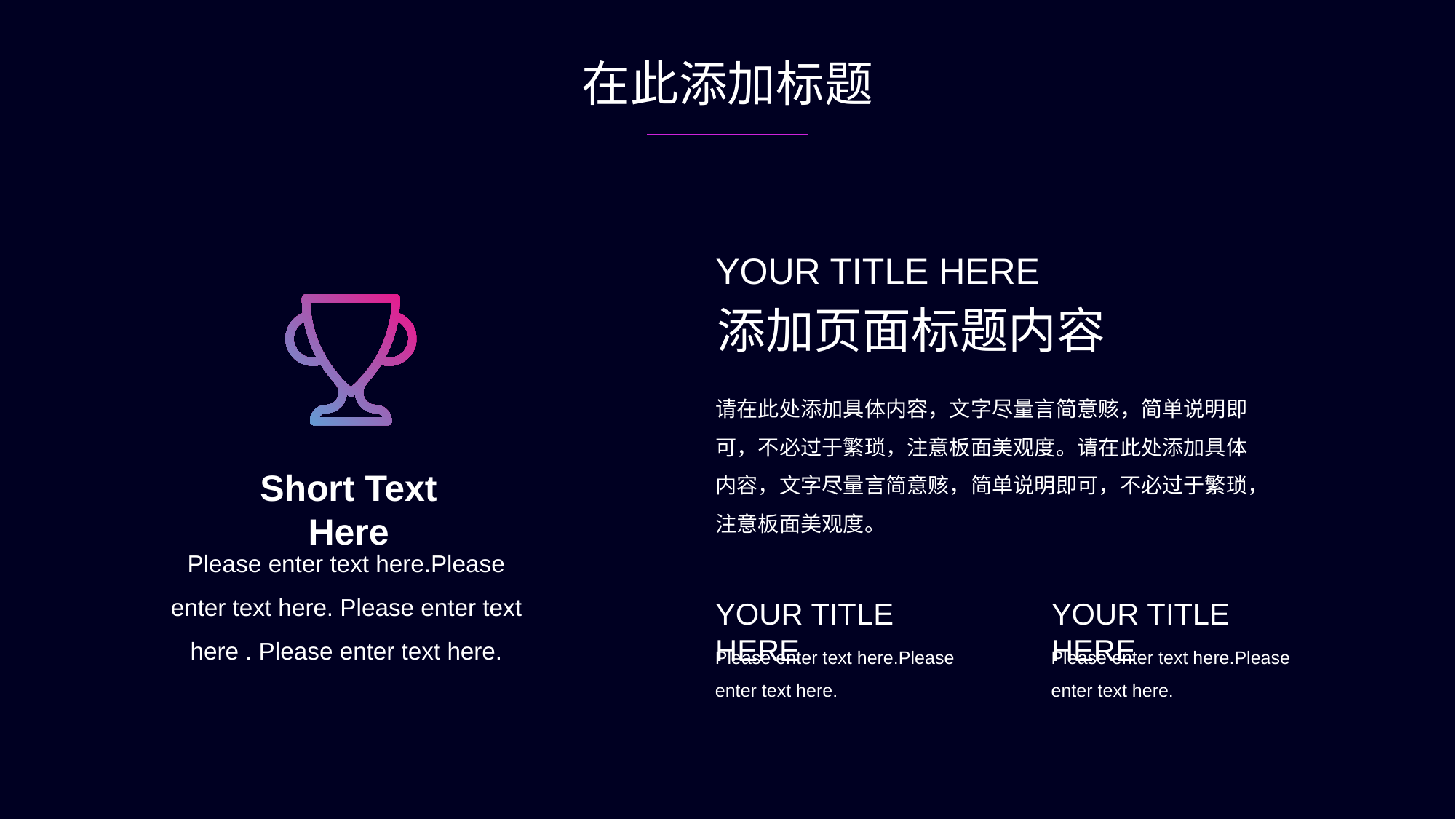

在此添加标题
YOUR TITLE HERE

添加页面标题内容
请在此处添加具体内容，文字尽量言简意赅，简单说明即可，不必过于繁琐，注意板面美观度。请在此处添加具体内容，文字尽量言简意赅，简单说明即可，不必过于繁琐，注意板面美观度。
Short Text Here
Please enter text here.Please enter text here. Please enter text here . Please enter text here.
YOUR TITLE HERE
YOUR TITLE HERE
Please enter text here.Please enter text here.
Please enter text here.Please enter text here.